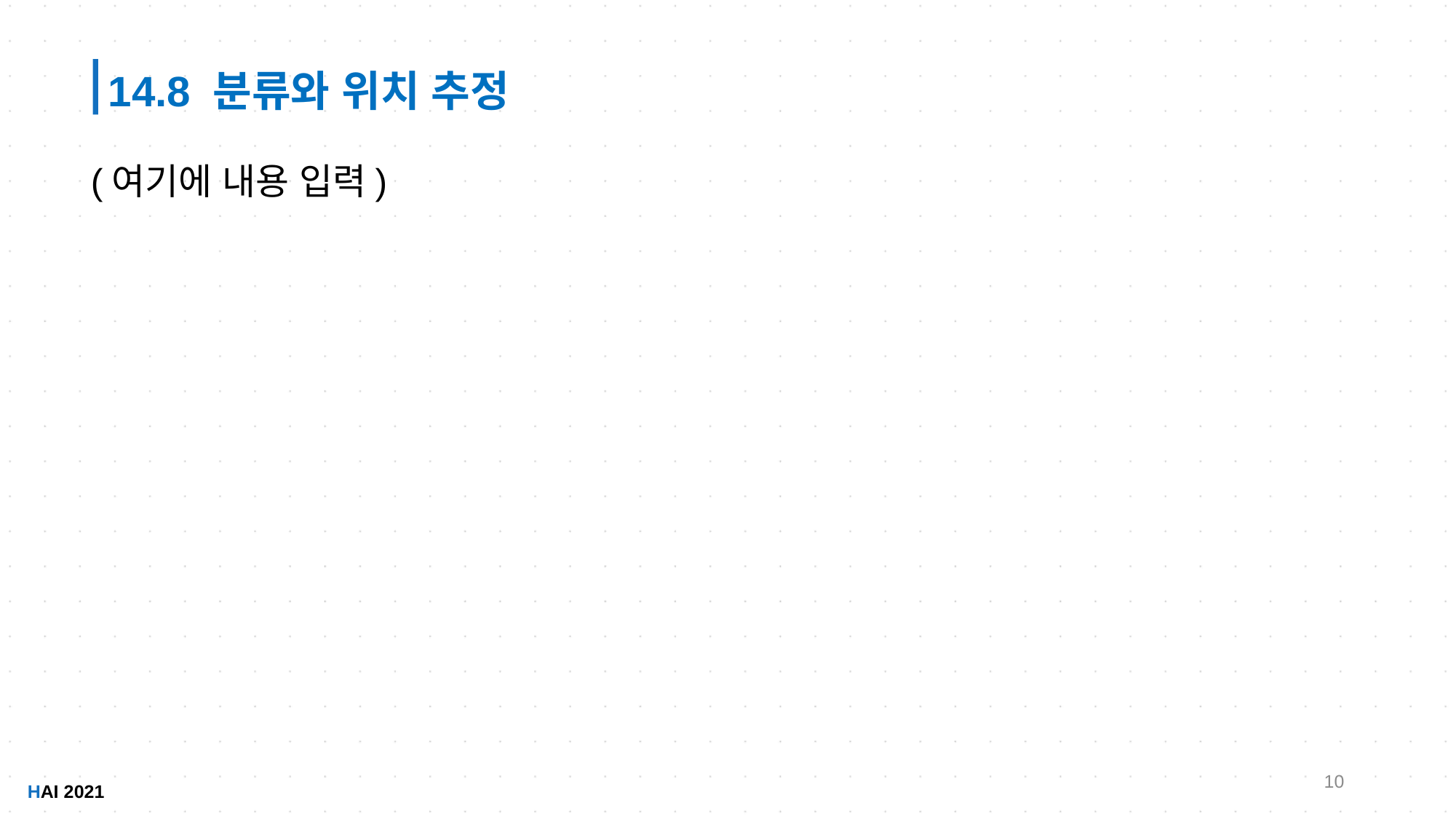

14.8 분류와 위치 추정
(여기에 내용 입력)
10
HAI 2021